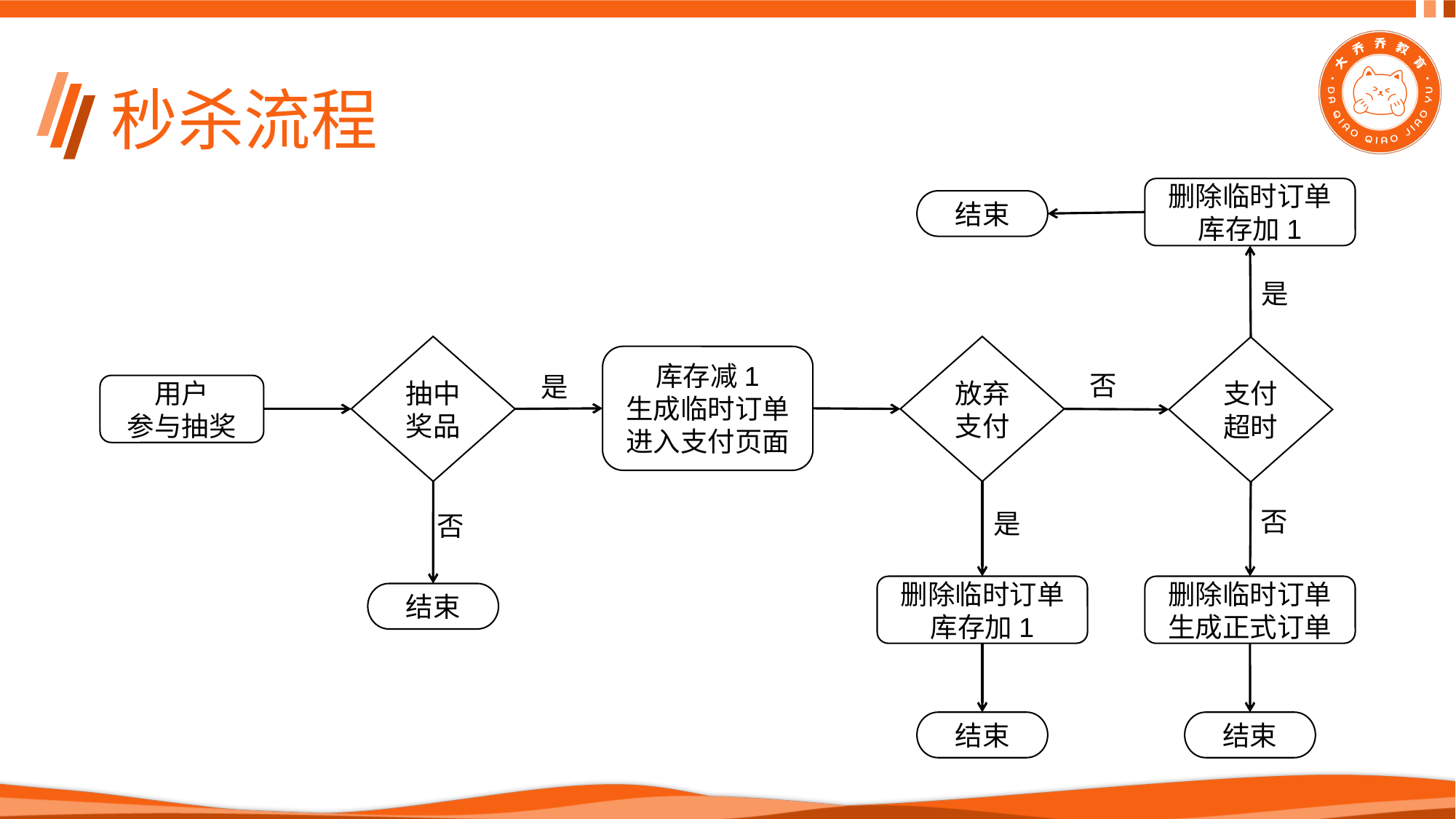

# 秒杀流程
删除临时订单
库存加1
结束
是
抽中奖品
放弃支付
支付
超时
库存减1
生成临时订单
进入支付页面
否
是
用户
参与抽奖
否
是
否
删除临时订单
库存加1
删除临时订单
生成正式订单
结束
结束
结束